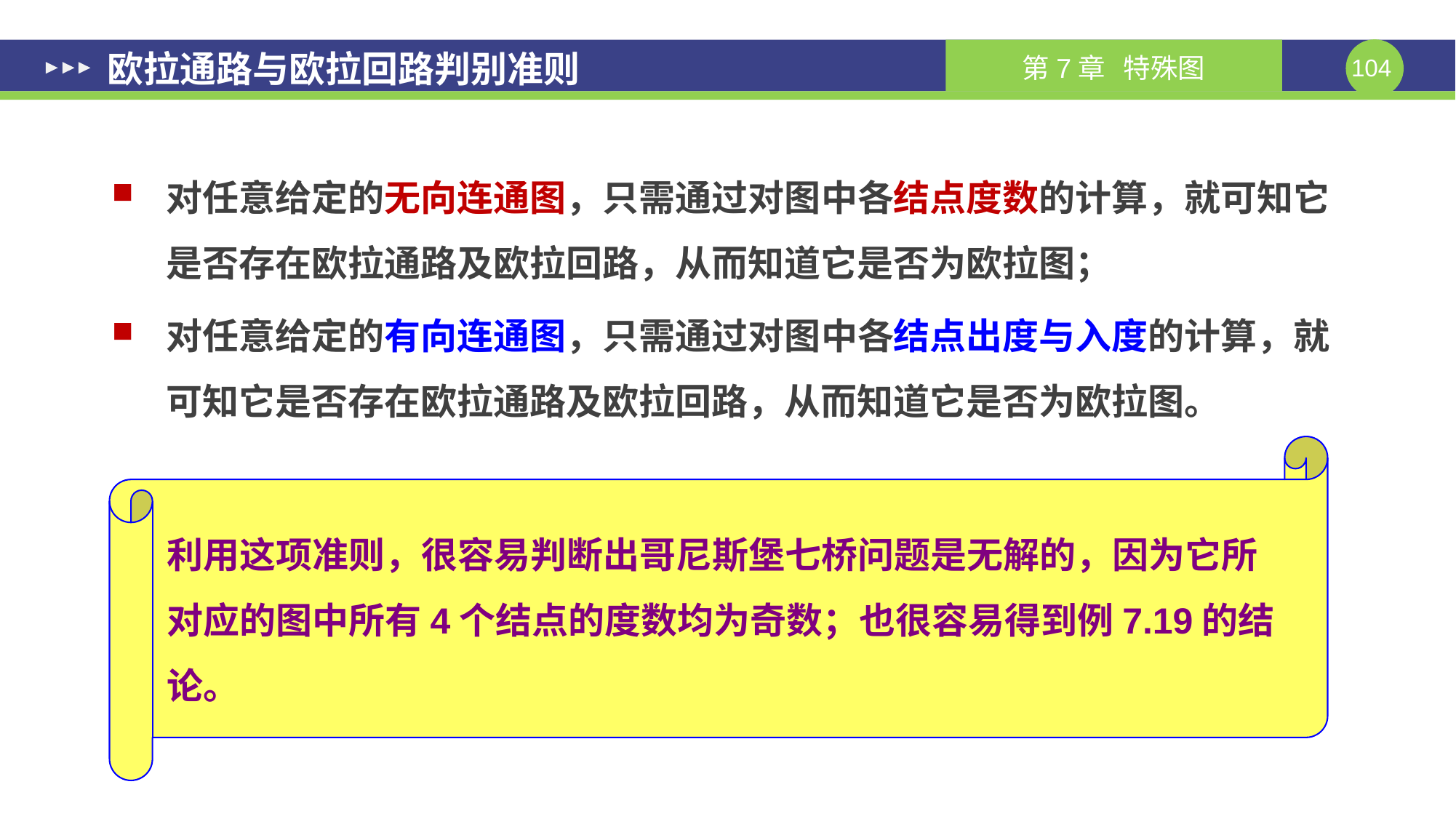

# 欧拉通路与欧拉回路判别准则
对任意给定的无向连通图，只需通过对图中各结点度数的计算，就可知它是否存在欧拉通路及欧拉回路，从而知道它是否为欧拉图；
对任意给定的有向连通图，只需通过对图中各结点出度与入度的计算，就可知它是否存在欧拉通路及欧拉回路，从而知道它是否为欧拉图。
利用这项准则，很容易判断出哥尼斯堡七桥问题是无解的，因为它所对应的图中所有4个结点的度数均为奇数；也很容易得到例7.19的结论。